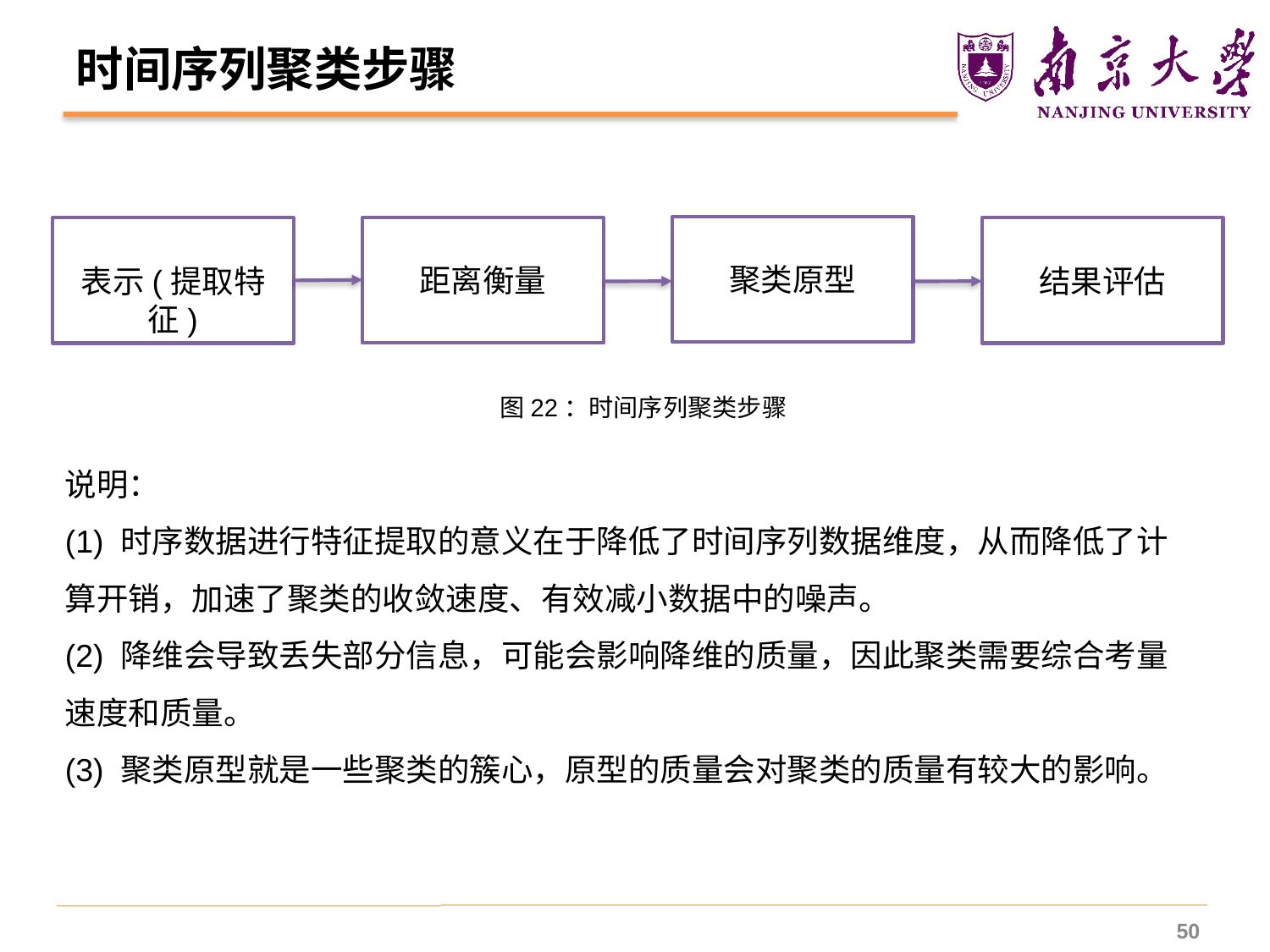

# 时间序列聚类步骤

聚类原型
距离衡量
表示(提取特征)
结果评估
图22：时间序列聚类步骤
说明：
(1) 时序数据进行特征提取的意义在于降低了时间序列数据维度，从而降低了计算开销，加速了聚类的收敛速度、有效减小数据中的噪声。
(2) 降维会导致丢失部分信息，可能会影响降维的质量，因此聚类需要综合考量速度和质量。
(3) 聚类原型就是一些聚类的簇心，原型的质量会对聚类的质量有较大的影响。
50